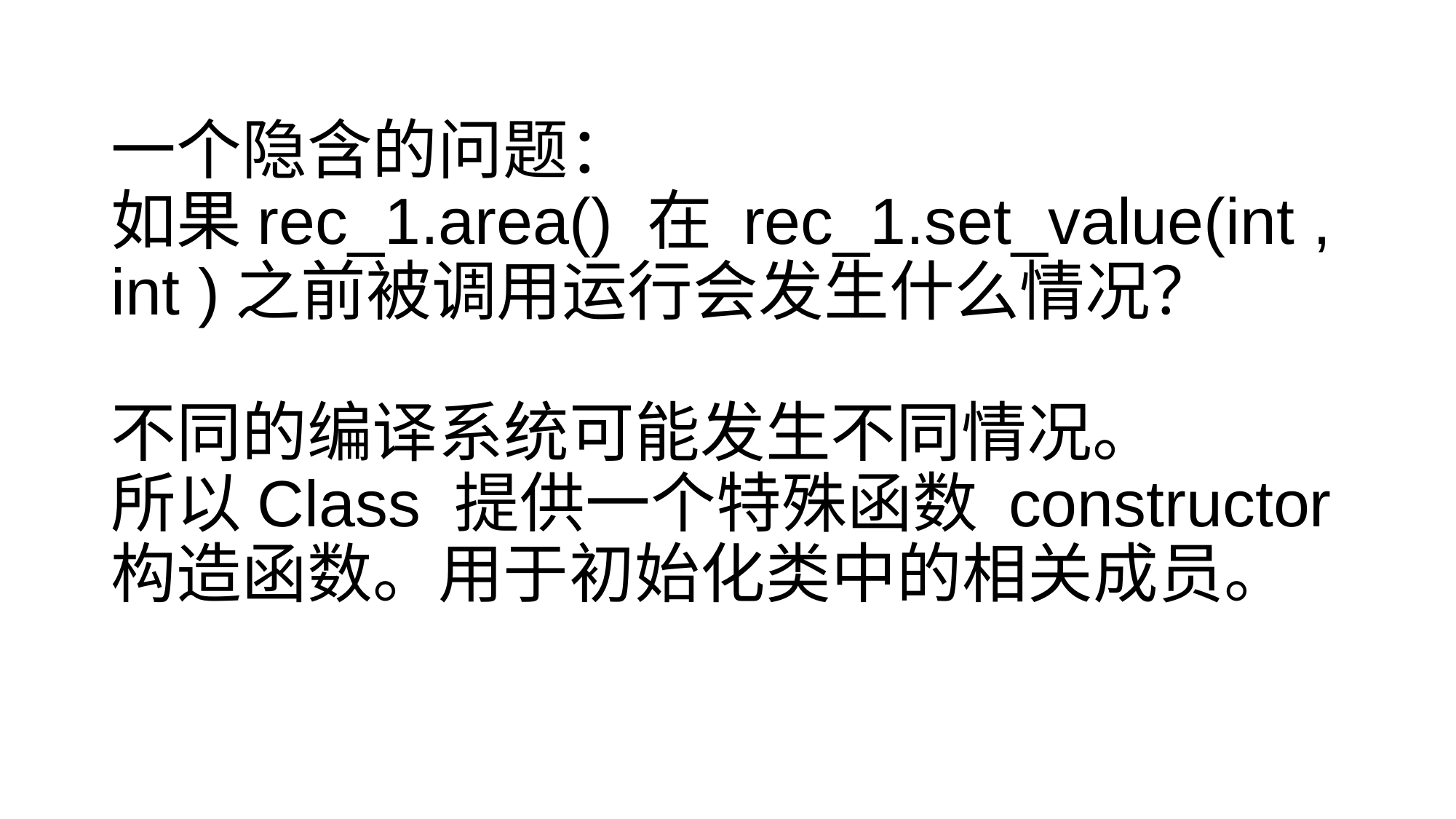

# 一个隐含的问题： 如果rec_1.area() 在 rec_1.set_value(int , int )之前被调用运行会发生什么情况？ 不同的编译系统可能发生不同情况。 所以Class 提供一个特殊函数 constructor 构造函数。用于初始化类中的相关成员。